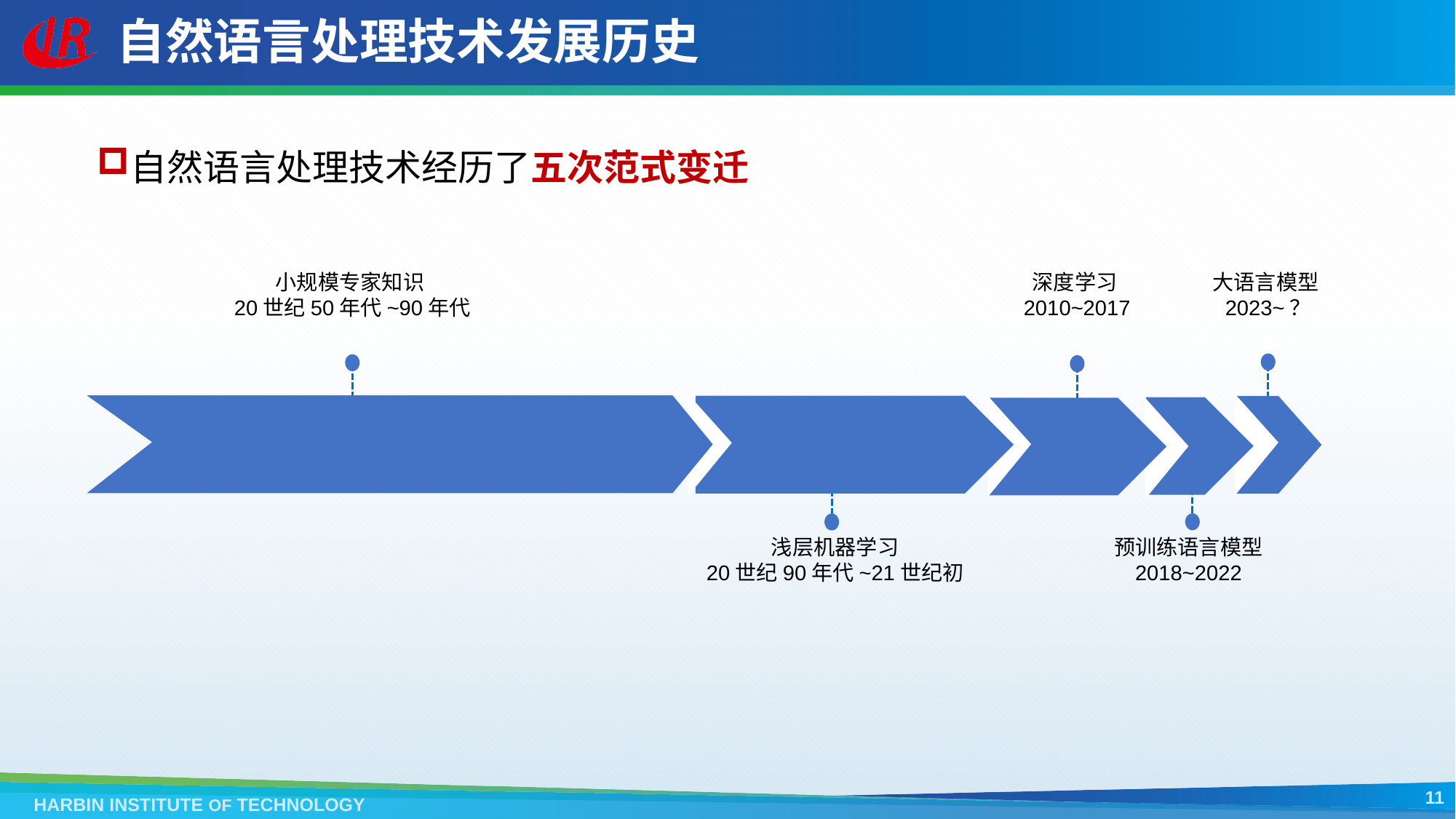

# 自然语言处理技术发展历史
自然语言处理技术经历了五次范式变迁
小规模专家知识
20世纪50年代~90年代
深度学习
2010~2017
大语言模型
2023~？

浅层机器学习
20世纪90年代~21世纪初
预训练语言模型
2018~2022
11
HARBIN INSTITUTE OF TECHNOLOGY